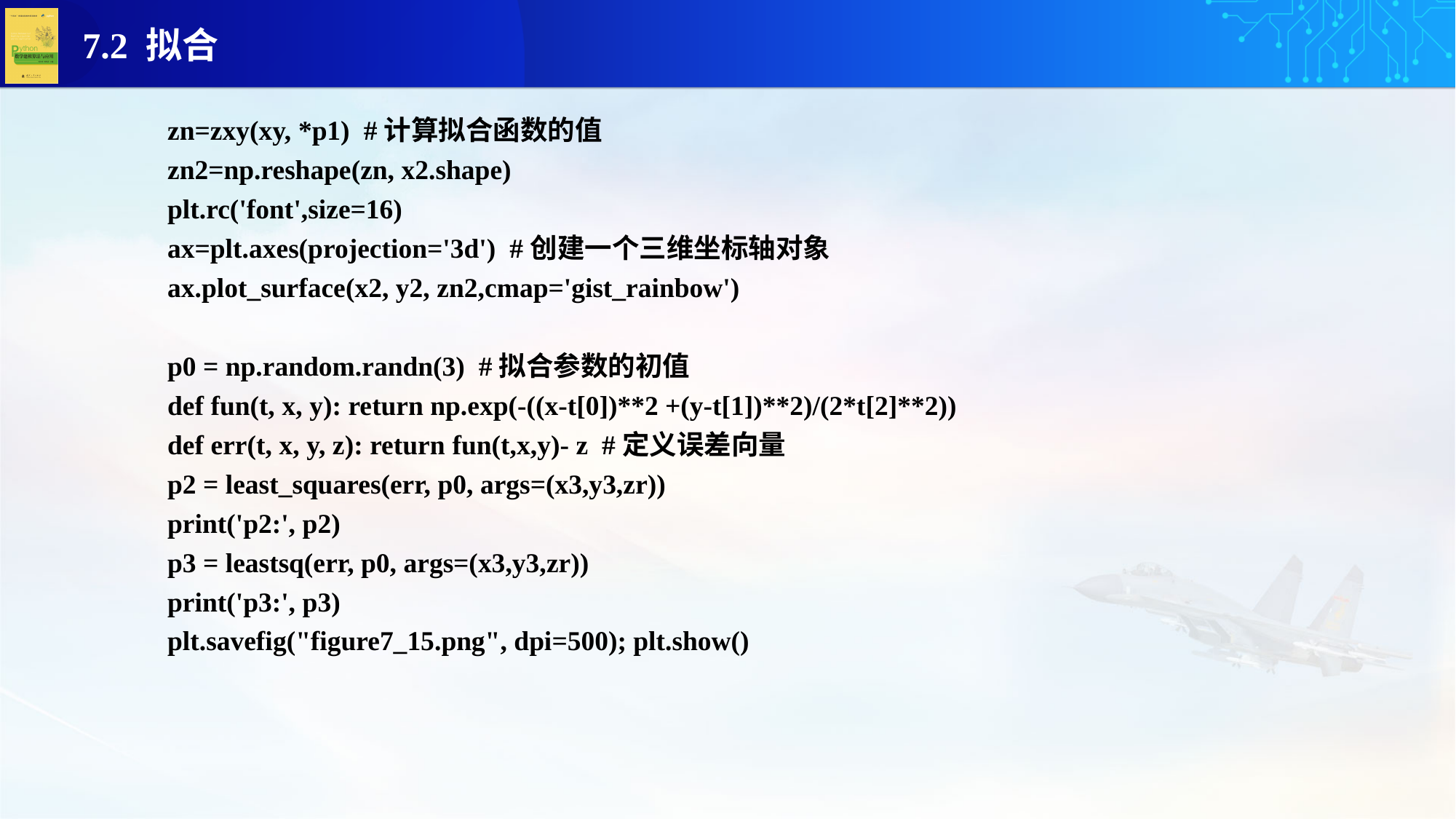

zn=zxy(xy, *p1)  #计算拟合函数的值
zn2=np.reshape(zn, x2.shape)
plt.rc('font',size=16)
ax=plt.axes(projection='3d')  #创建一个三维坐标轴对象
ax.plot_surface(x2, y2, zn2,cmap='gist_rainbow')

p0 = np.random.randn(3)  #拟合参数的初值
def fun(t, x, y): return np.exp(-((x-t[0])**2 +(y-t[1])**2)/(2*t[2]**2))
def err(t, x, y, z): return fun(t,x,y)- z  #定义误差向量
p2 = least_squares(err, p0, args=(x3,y3,zr))
print('p2:', p2)
p3 = leastsq(err, p0, args=(x3,y3,zr))
print('p3:', p3)
plt.savefig("figure7_15.png", dpi=500); plt.show()